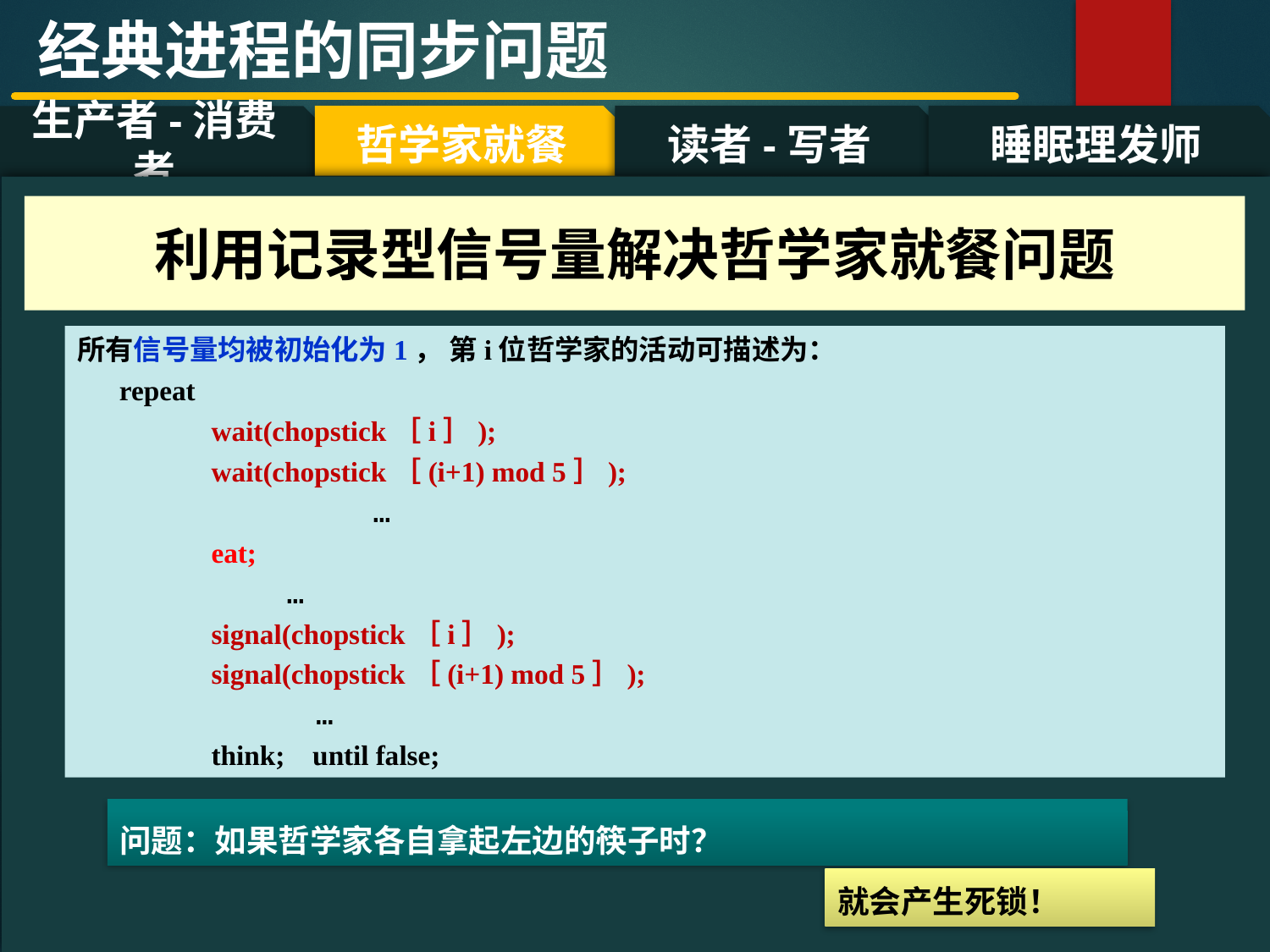

经典进程的同步问题
哲学家就餐
读者-写者
睡眠理发师
生产者-消费者
#
利用记录型信号量解决哲学家就餐问题
所有信号量均被初始化为1， 第i位哲学家的活动可描述为：
      repeat
   	 wait(chopstick［i］);
    	 wait(chopstick［(i+1) mod 5］);
      		      …
   	 eat;
                              …
   	 signal(chopstick［i］);
   	 signal(chopstick［(i+1) mod 5］);
     	                …
   	 think;    until false;
问题：如果哲学家各自拿起左边的筷子时？
就会产生死锁！